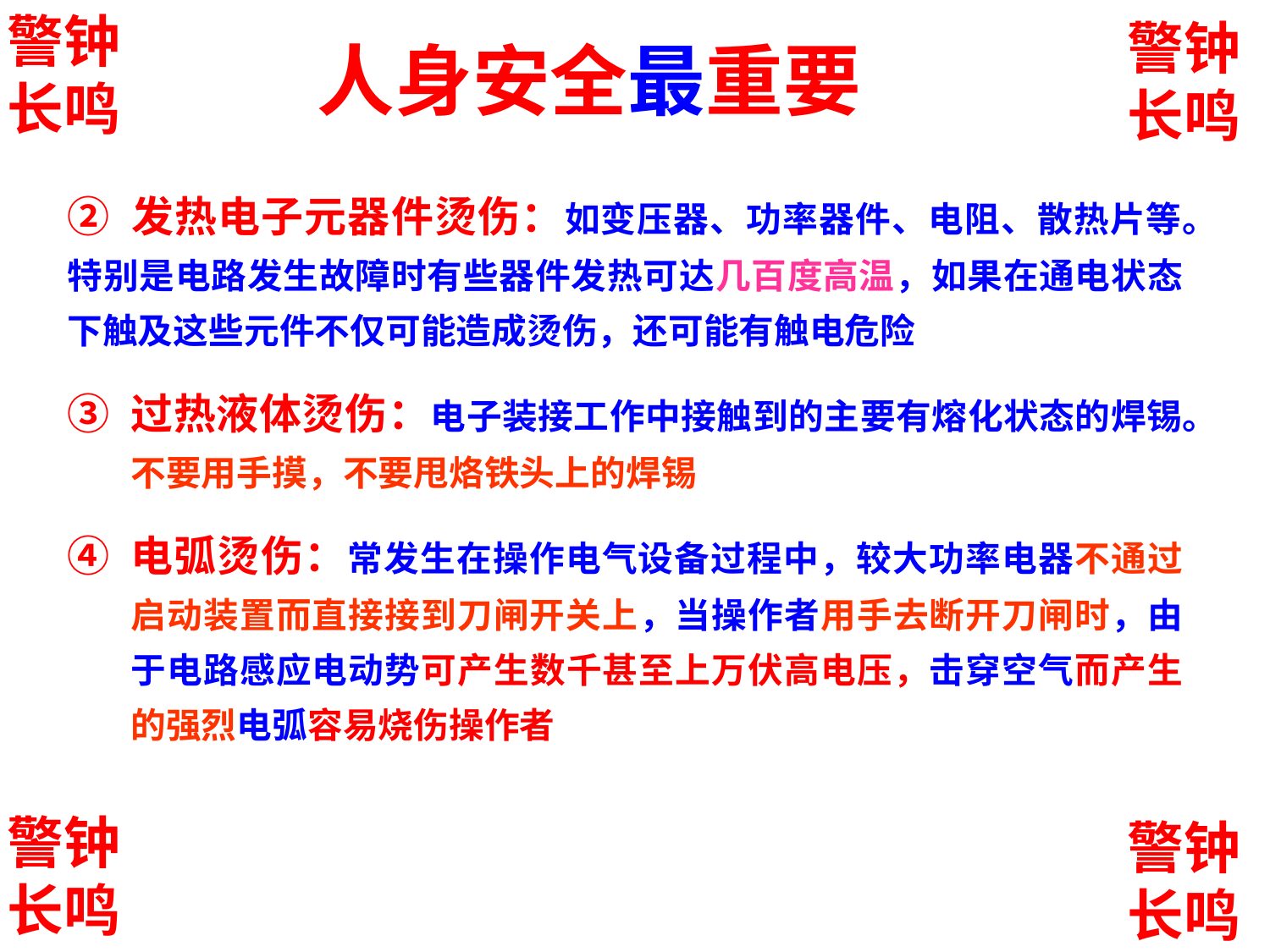

警钟长鸣
警钟长鸣
人身安全最重要
② 发热电子元器件烫伤：如变压器、功率器件、电阻、散热片等。特别是电路发生故障时有些器件发热可达几百度高温，如果在通电状态下触及这些元件不仅可能造成烫伤，还可能有触电危险
过热液体烫伤：电子装接工作中接触到的主要有熔化状态的焊锡。不要用手摸，不要甩烙铁头上的焊锡
电弧烫伤：常发生在操作电气设备过程中，较大功率电器不通过启动装置而直接接到刀闸开关上，当操作者用手去断开刀闸时，由于电路感应电动势可产生数千甚至上万伏高电压，击穿空气而产生的强烈电弧容易烧伤操作者
警钟长鸣
警钟长鸣